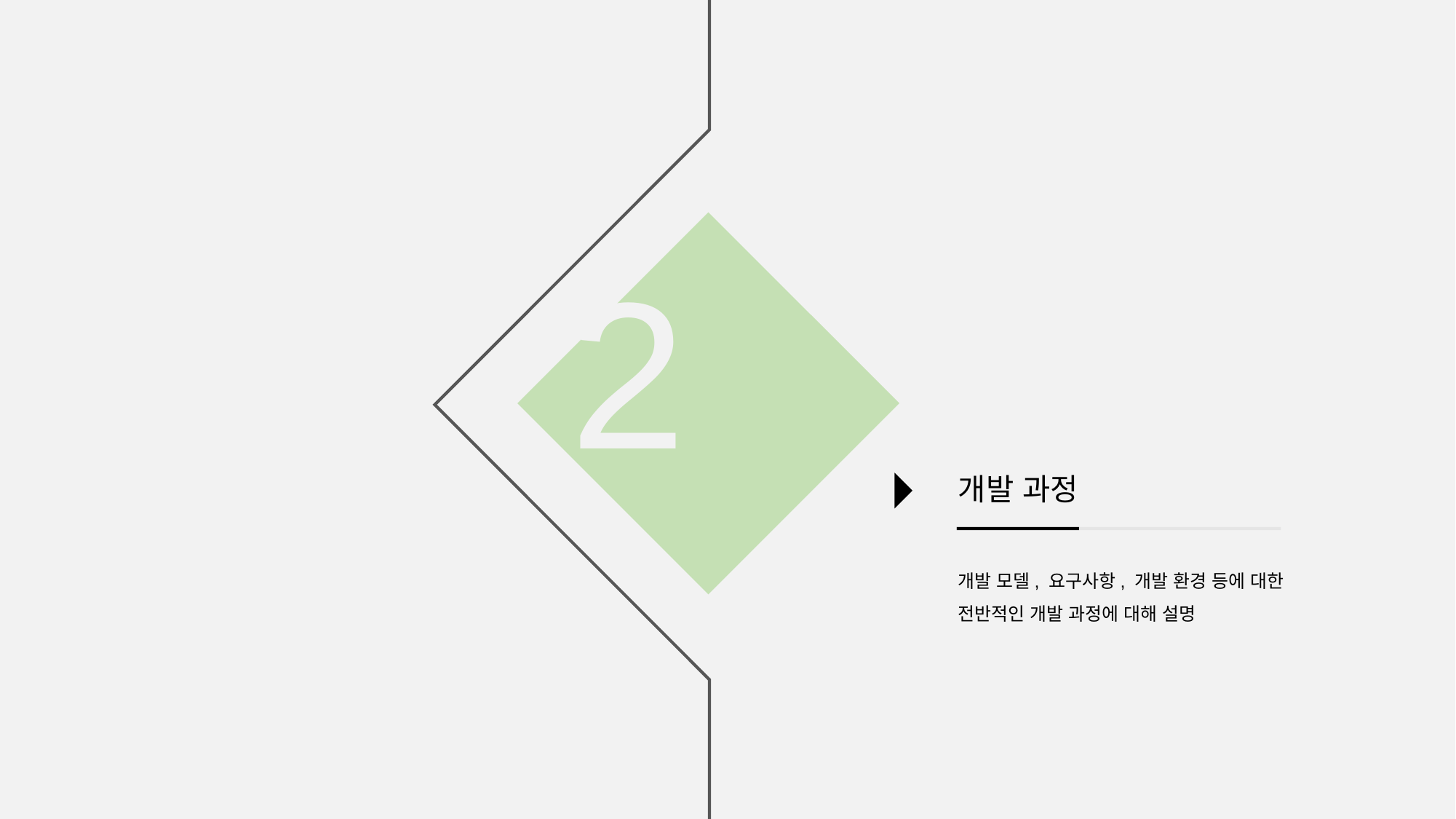

2
START
개발 과정

개발 모델, 요구사항, 개발 환경 등에 대한 전반적인 개발 과정에 대해 설명